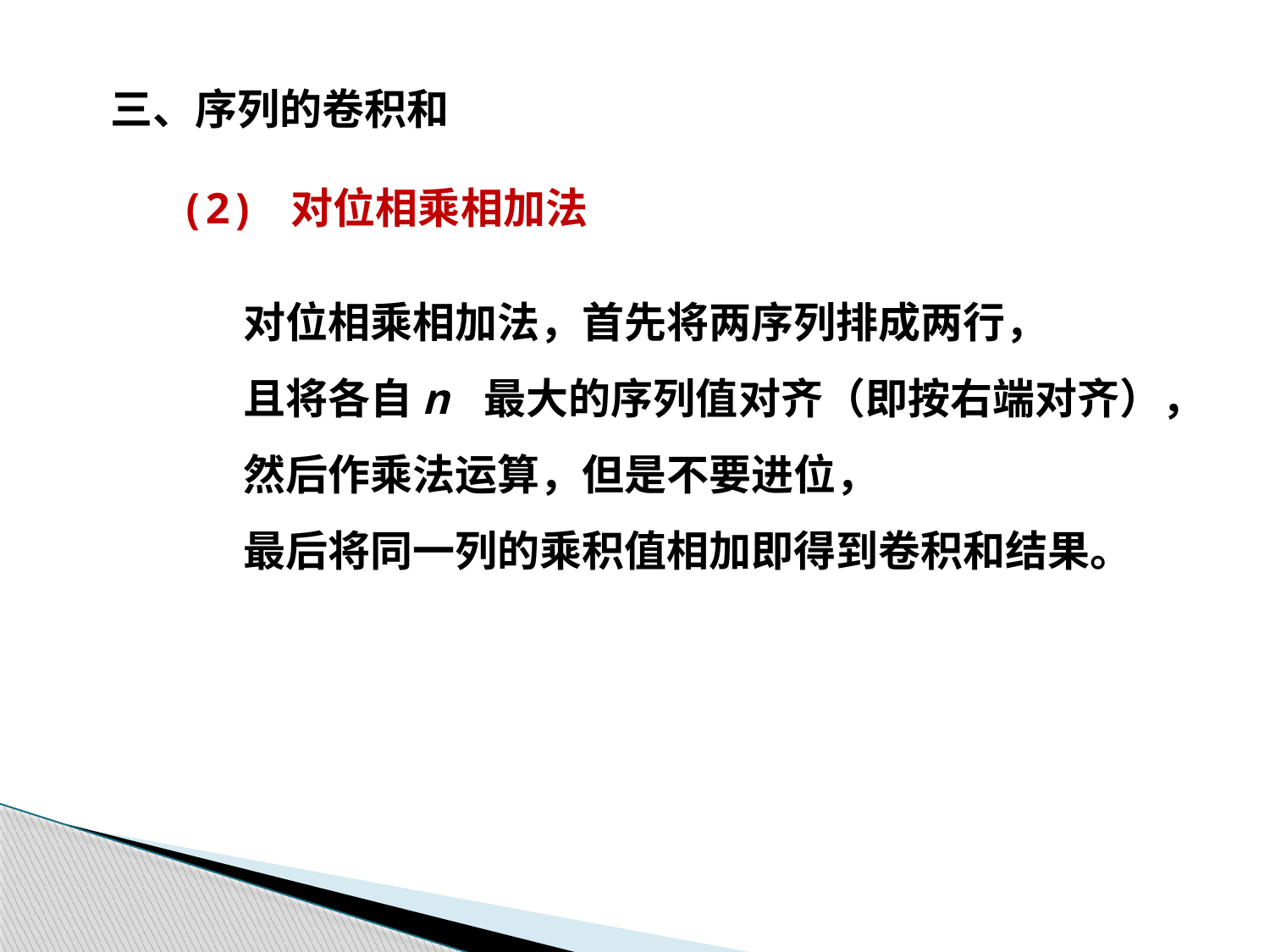

三、序列的卷积和
  (2) 对位相乘相加法
对位相乘相加法，首先将两序列排成两行，
且将各自n 最大的序列值对齐（即按右端对齐），
然后作乘法运算，但是不要进位，
最后将同一列的乘积值相加即得到卷积和结果。